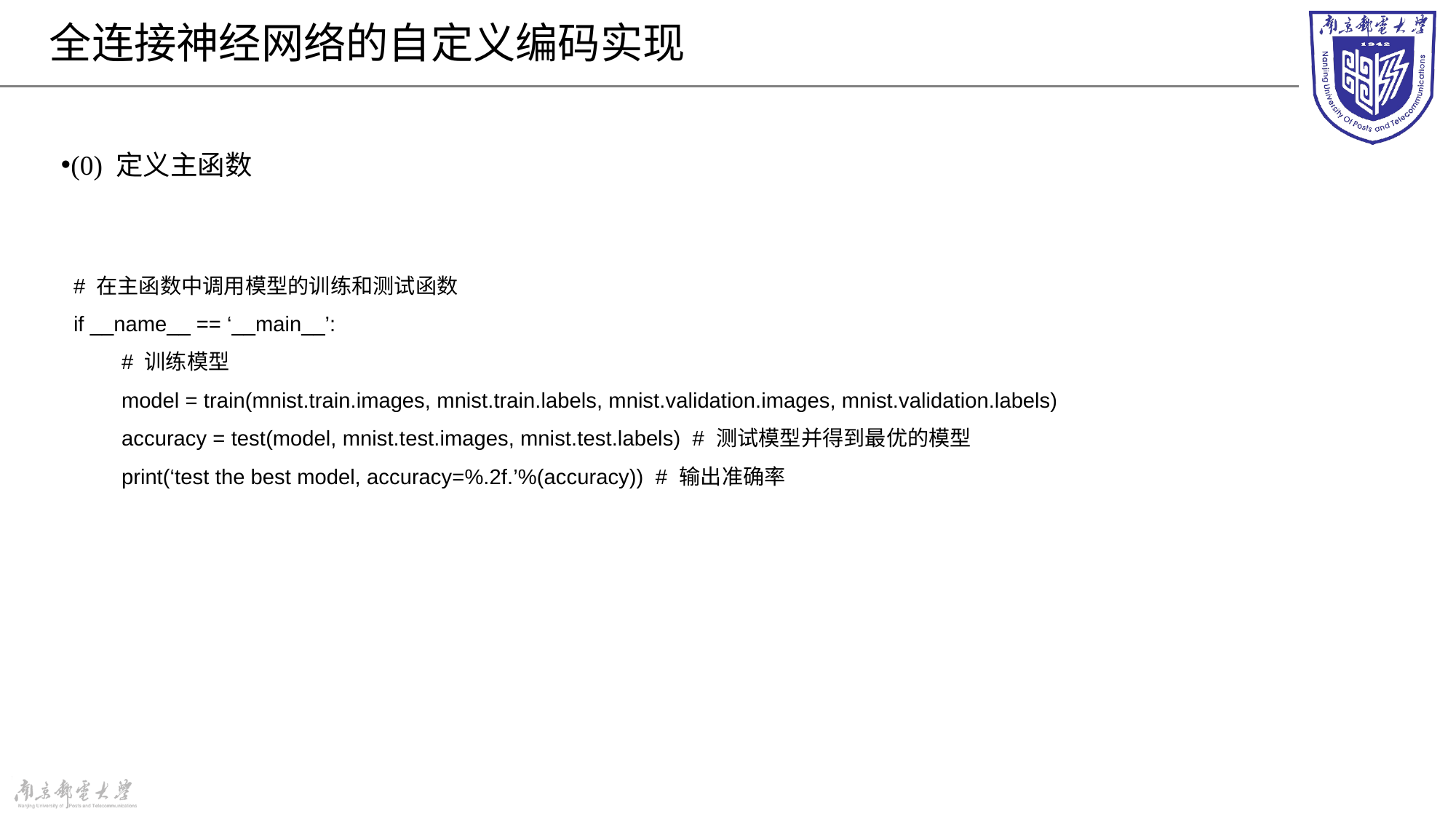

# 全连接神经网络的自定义编码实现
(0) 定义主函数

# 在主函数中调用模型的训练和测试函数
if __name__ == ‘__main__’:
        # 训练模型
        model = train(mnist.train.images, mnist.train.labels, mnist.validation.images, mnist.validation.labels)
        accuracy = test(model, mnist.test.images, mnist.test.labels)  # 测试模型并得到最优的模型
        print(‘test the best model, accuracy=%.2f.’%(accuracy))  # 输出准确率